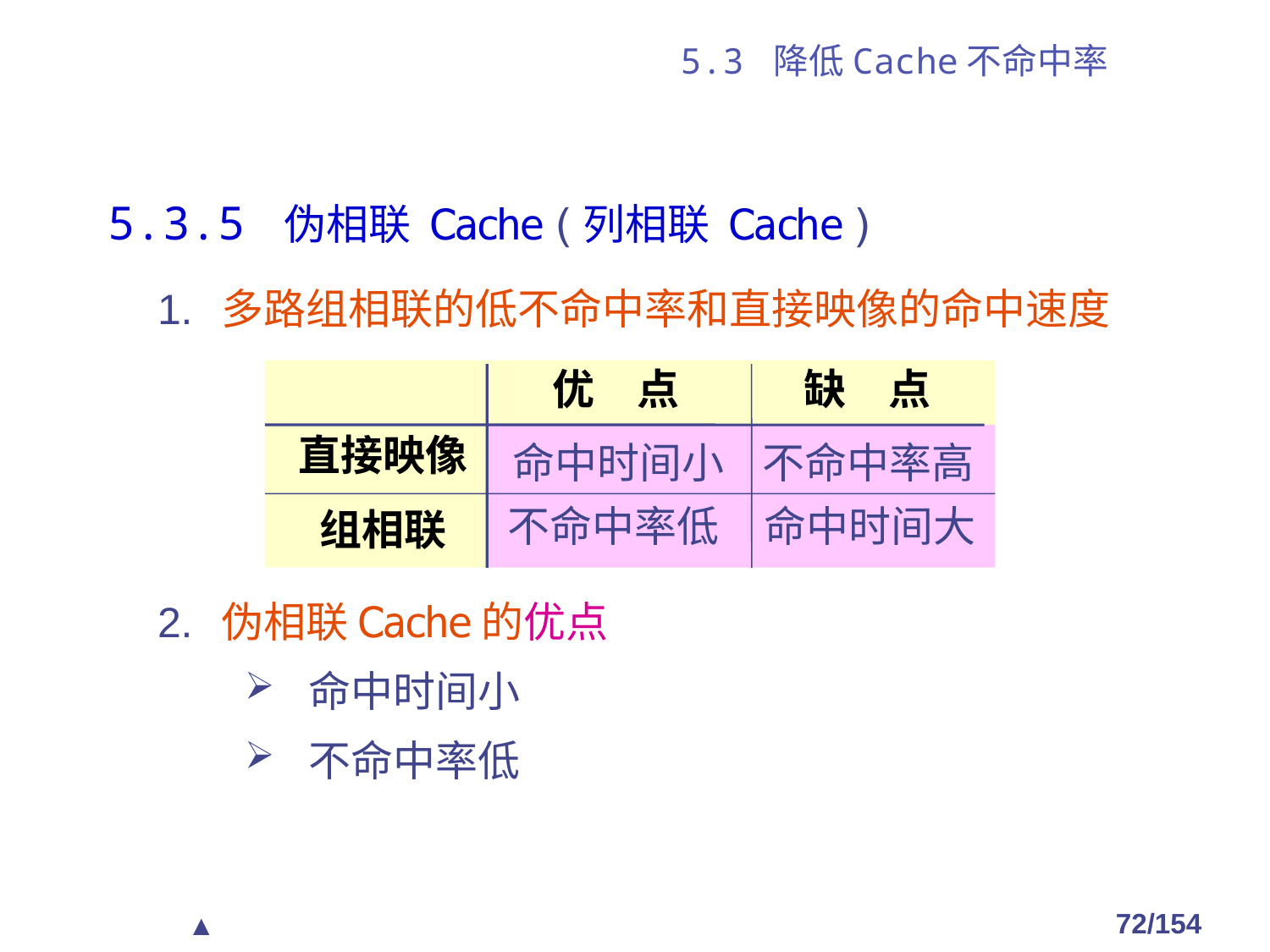

# 5.3 降低Cache不命中率
5.3.5 伪相联 Cache (列相联 Cache )
多路组相联的低不命中率和直接映像的命中速度

伪相联Cache的优点
命中时间小
不命中率低
优　点
缺　点

直接映像

命中时间小
不命中率高

不命中率低
命中时间大
组相联